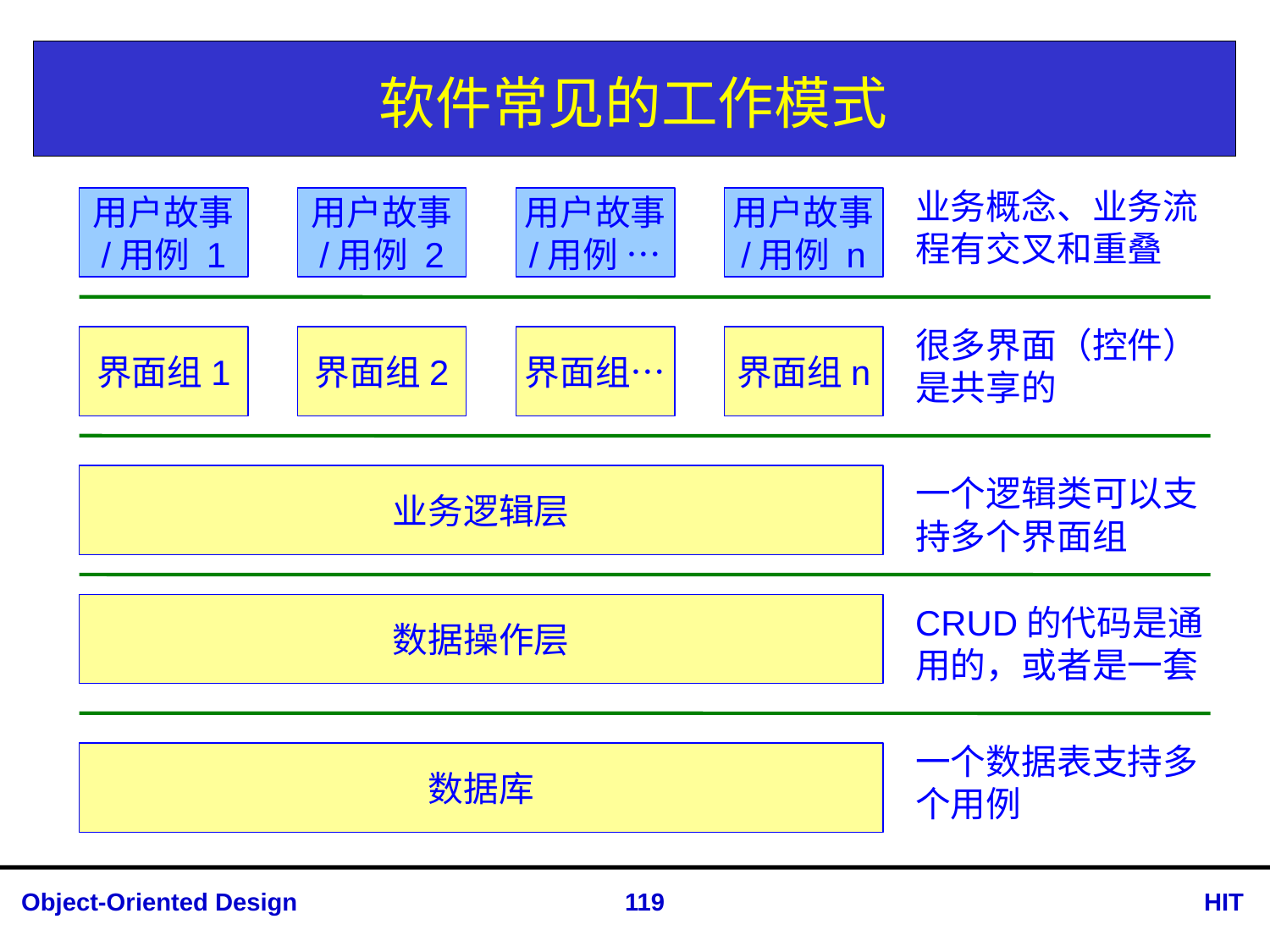

# 软件常见的工作模式
业务概念、业务流程有交叉和重叠
用户故事
/用例 1
用户故事
/用例 2
用户故事
/用例 …
用户故事
/用例 n
很多界面（控件）是共享的
界面组1
界面组2
界面组…
界面组n
业务逻辑层
一个逻辑类可以支持多个界面组
数据操作层
CRUD的代码是通用的，或者是一套
一个数据表支持多个用例
数据库